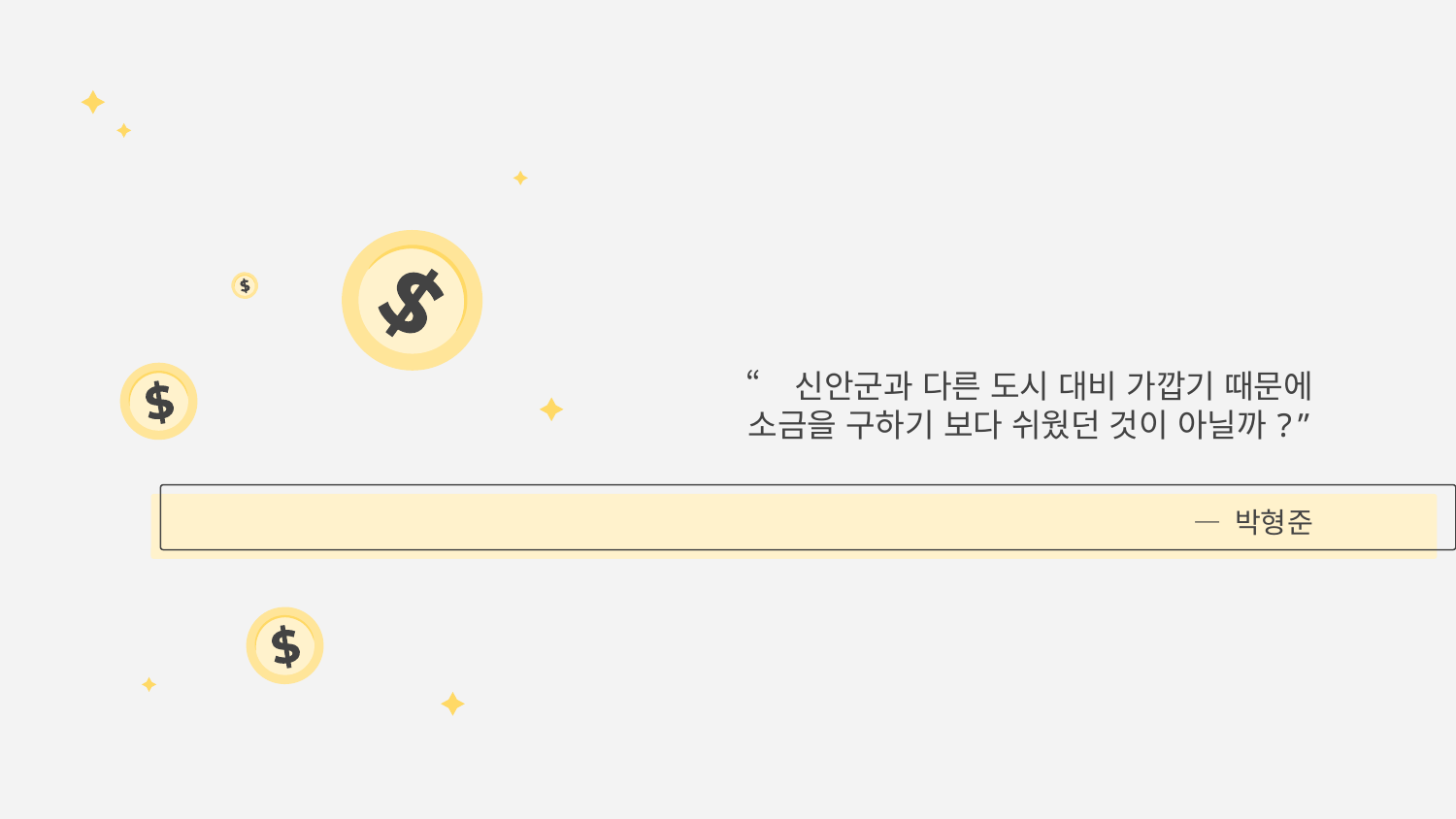

“ 신안군과 다른 도시 대비 가깝기 때문에 소금을 구하기 보다 쉬웠던 것이 아닐까?”
# — 박형준